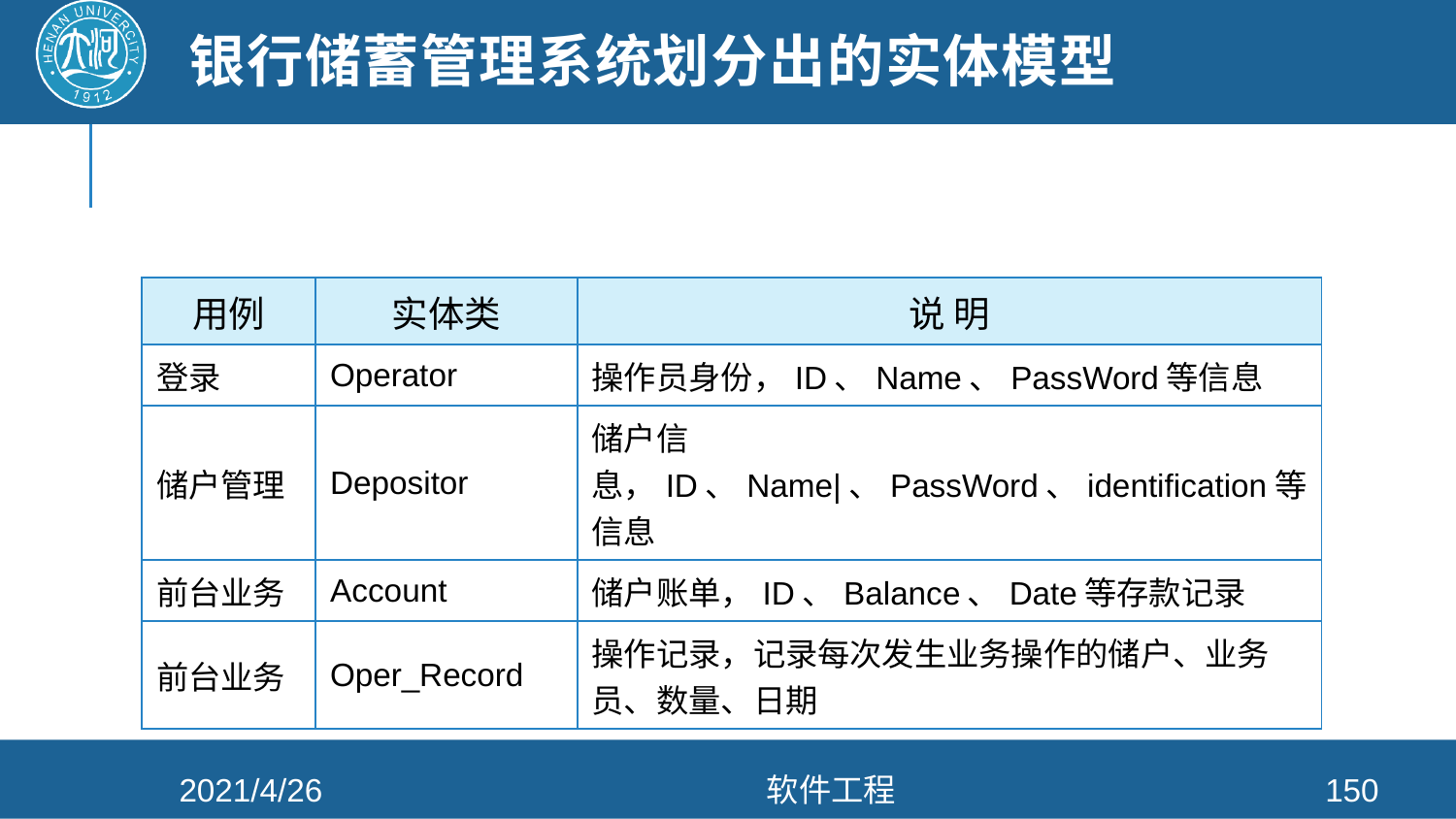

# 银行储蓄管理系统划分出的实体模型
| 用例 | 实体类 | 说 明 |
| --- | --- | --- |
| 登录 | Operator | 操作员身份，ID、Name、PassWord等信息 |
| 储户管理 | Depositor | 储户信息，ID、Name|、PassWord、identification等信息 |
| 前台业务 | Account | 储户账单，ID、Balance、Date等存款记录 |
| 前台业务 | Oper\_Record | 操作记录，记录每次发生业务操作的储户、业务员、数量、日期 |
2021/4/26
软件工程
150